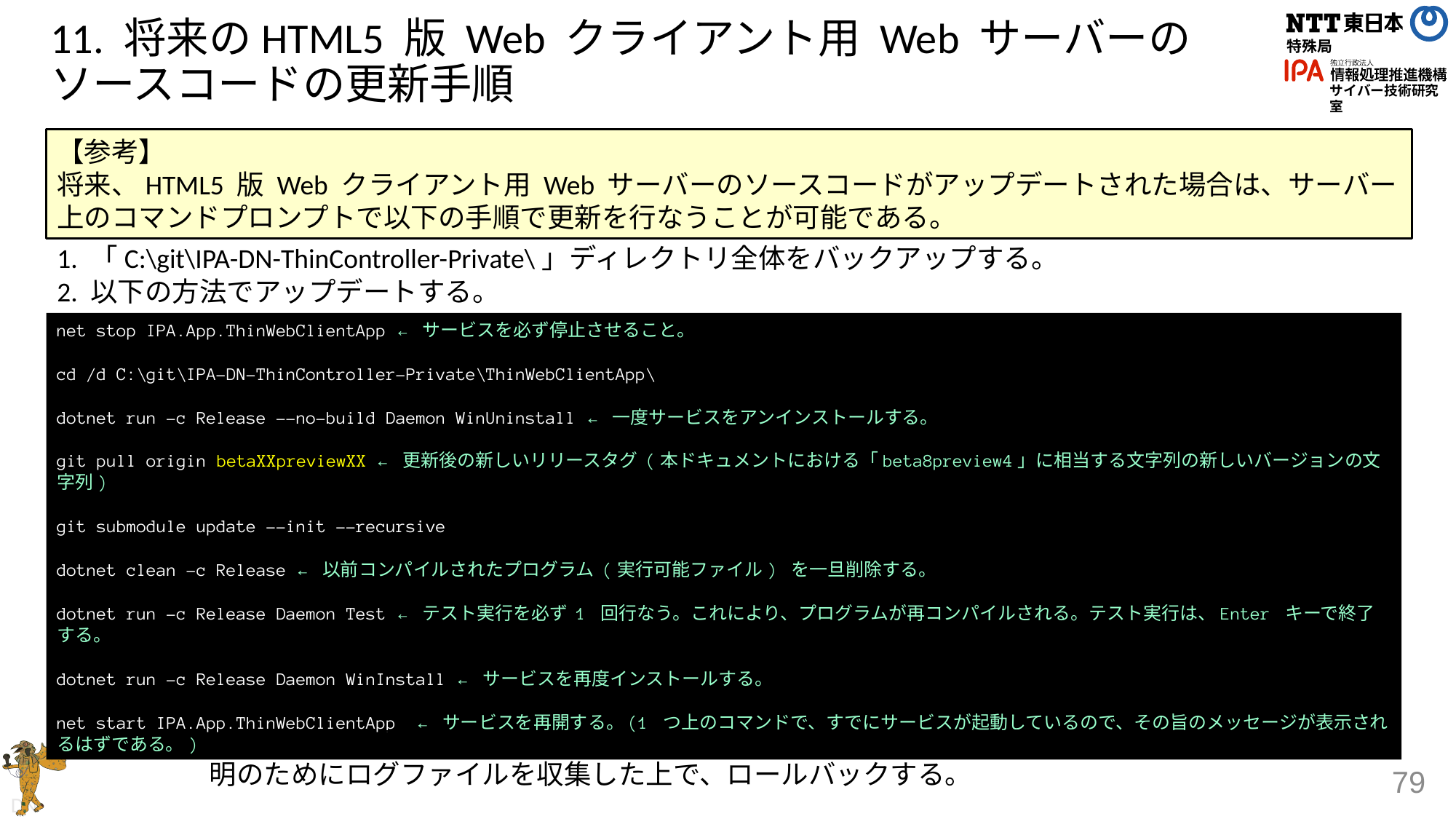

# 11. 将来のHTML5 版 Web クライアント用 Web サーバーのソースコードの更新手順
【参考】
将来、HTML5 版 Web クライアント用 Web サーバーのソースコードがアップデートされた場合は、サーバー上のコマンドプロンプトで以下の手順で更新を行なうことが可能である。

1. 「C:\git\IPA-DN-ThinController-Private\」ディレクトリ全体をバックアップする。
2. 以下の方法でアップデートする。
net stop IPA.App.ThinWebClientApp ← サービスを必ず停止させること。

cd /d C:\git\IPA-DN-ThinController-Private\ThinWebClientApp\

dotnet run -c Release --no-build Daemon WinUninstall ← 一度サービスをアンインストールする。

git pull origin betaXXpreviewXX ← 更新後の新しいリリースタグ (本ドキュメントにおける「beta8preview4」に相当する文字列の新しいバージョンの文字列)

git submodule update --init --recursive

dotnet clean -c Release ← 以前コンパイルされたプログラム (実行可能ファイル) を一旦削除する。

dotnet run -c Release Daemon Test ← テスト実行を必ず 1 回行なう。これにより、プログラムが再コンパイルされる。テスト実行は、Enter キーで終了する。

dotnet run -c Release Daemon WinInstall ← サービスを再度インストールする。

net start IPA.App.ThinWebClientApp  ← サービスを再開する。(1 つ上のコマンドで、すでにサービスが起動しているので、その旨のメッセージが表示されるはずである。)
3. 正常動作を確認する。万一、バージョンアップ後、何らかの不具合が発生した場合は、原因究明のためにログファイルを収集した上で、ロールバックする。
79